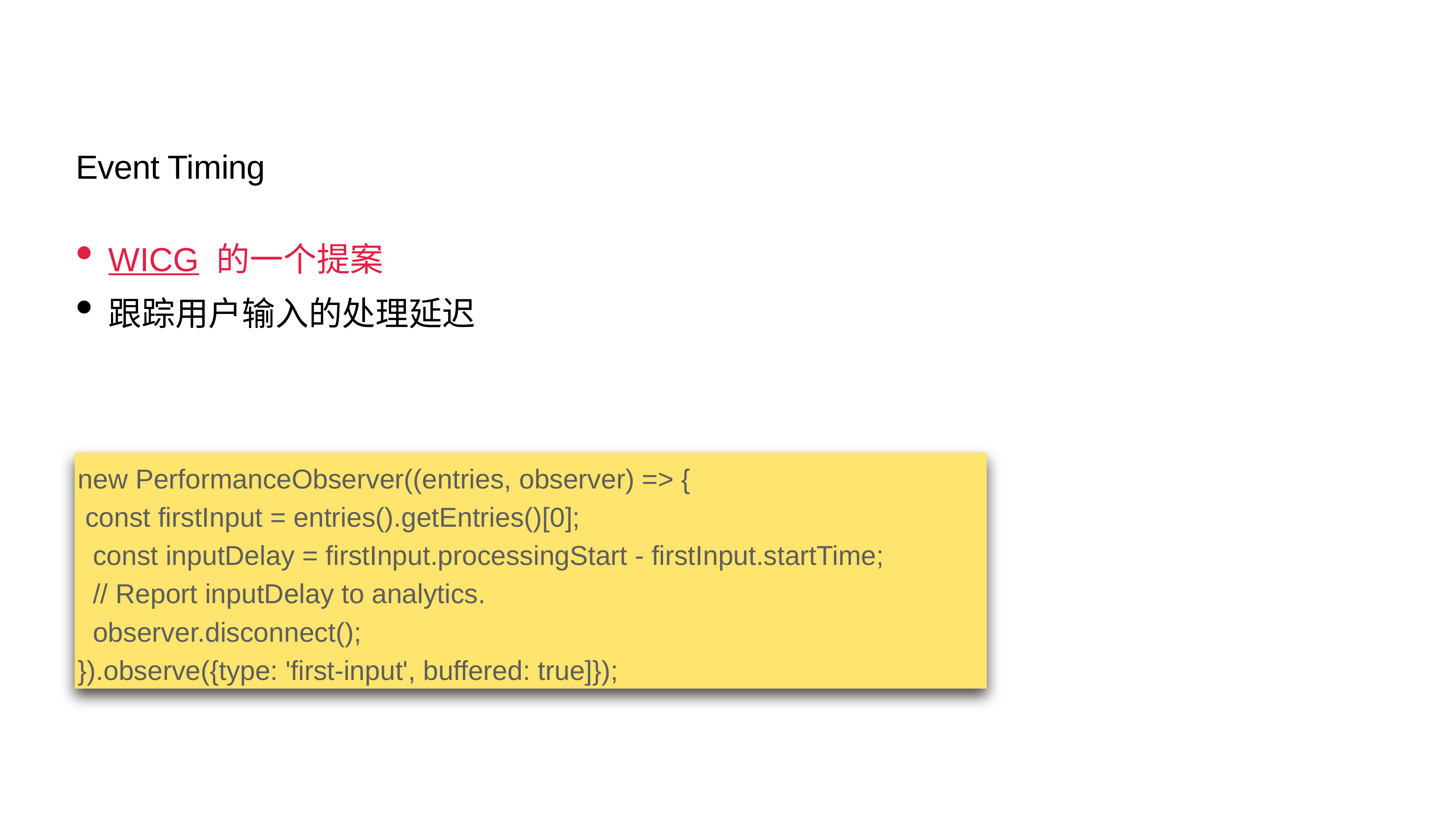

Event Timing
WICG 的一个提案
跟踪用户输入的处理延迟
new PerformanceObserver((entries, observer) => {
 const firstInput = entries().getEntries()[0];
  const inputDelay = firstInput.processingStart - firstInput.startTime;
  // Report inputDelay to analytics.
  observer.disconnect();
}).observe({type: 'first-input', buffered: true]});